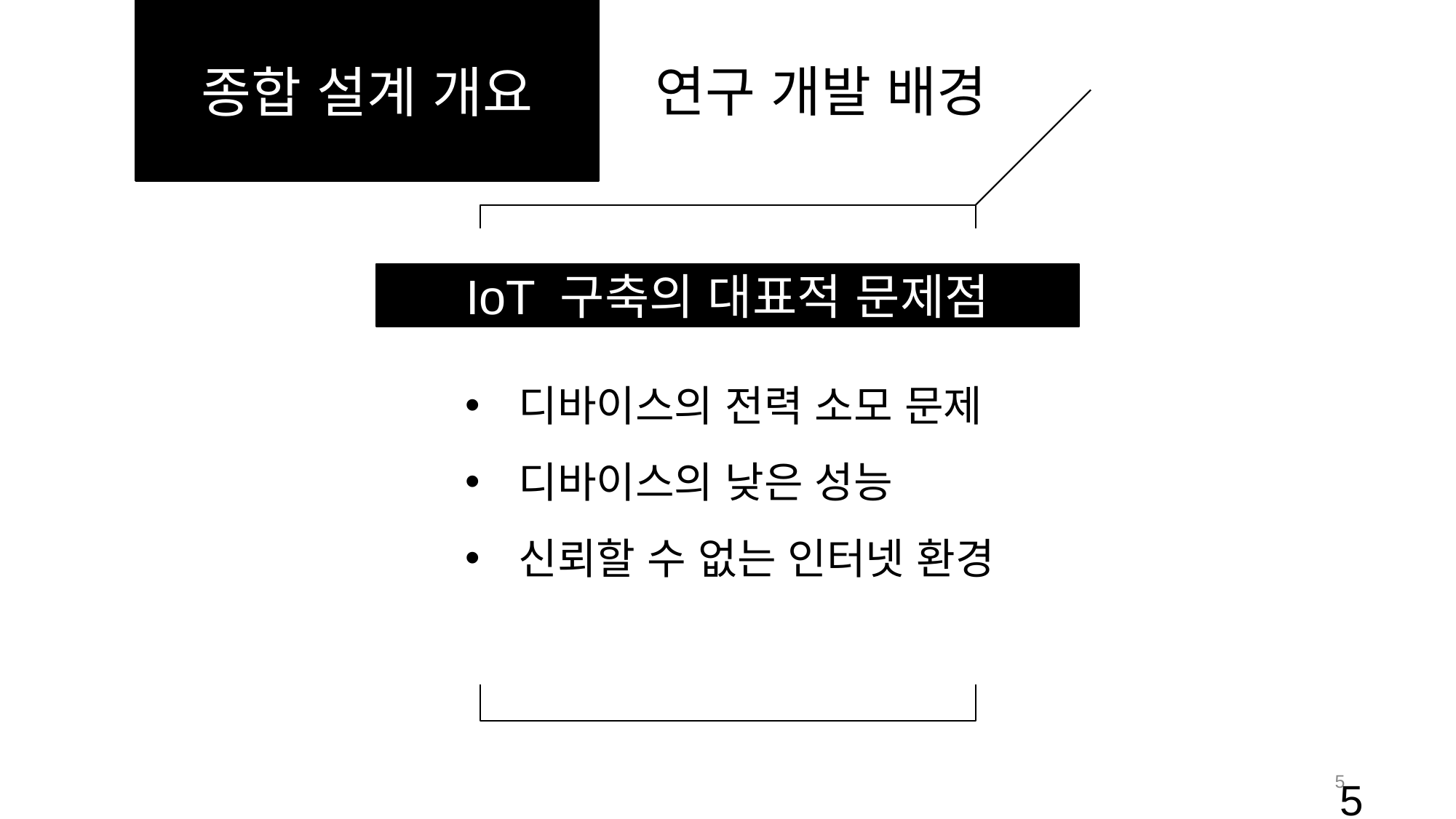

종합 설계 개요
연구 개발 배경

IoT 구축의 대표적 문제점
디바이스의 전력 소모 문제
디바이스의 낮은 성능
신뢰할 수 없는 인터넷 환경
5
5